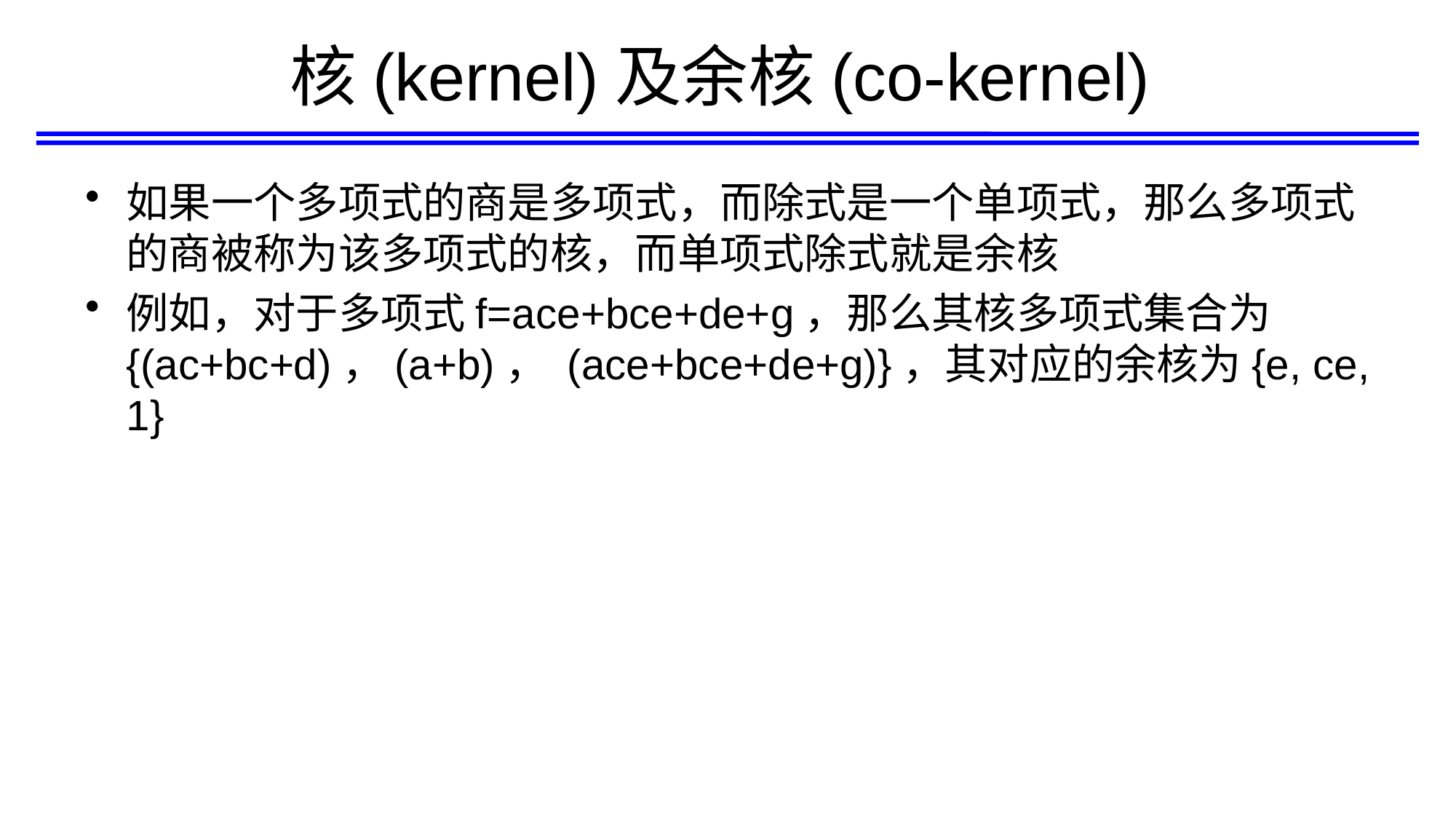

# 核(kernel)及余核(co-kernel)
如果一个多项式的商是多项式，而除式是一个单项式，那么多项式的商被称为该多项式的核，而单项式除式就是余核
例如，对于多项式f=ace+bce+de+g，那么其核多项式集合为{(ac+bc+d)，(a+b)， (ace+bce+de+g)}，其对应的余核为{e, ce, 1}